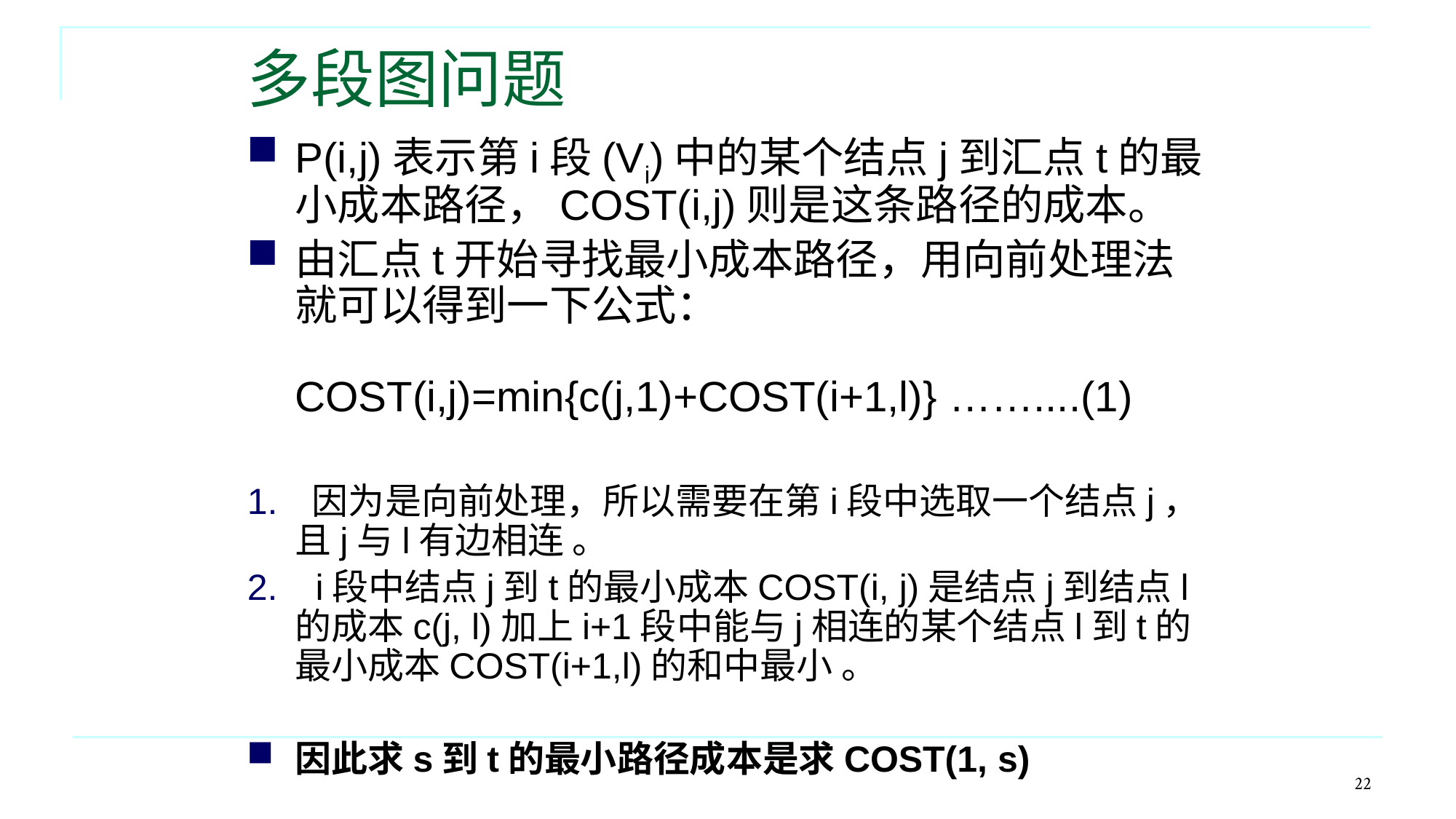

# 多段图问题
P(i,j)表示第i段(Vi)中的某个结点j到汇点t的最小成本路径，COST(i,j)则是这条路径的成本。
由汇点t开始寻找最小成本路径，用向前处理法就可以得到一下公式：
COST(i,j)=min{c(j,1)+COST(i+1,l)} ……....(1)

 因为是向前处理，所以需要在第i段中选取一个结点j，且j与l有边相连 。
  i段中结点j到t的最小成本COST(i, j)是结点j到结点l的成本c(j, l)加上i+1段中能与j相连的某个结点l到t的最小成本COST(i+1,l)的和中最小 。

因此求s到t的最小路径成本是求COST(1, s)
22